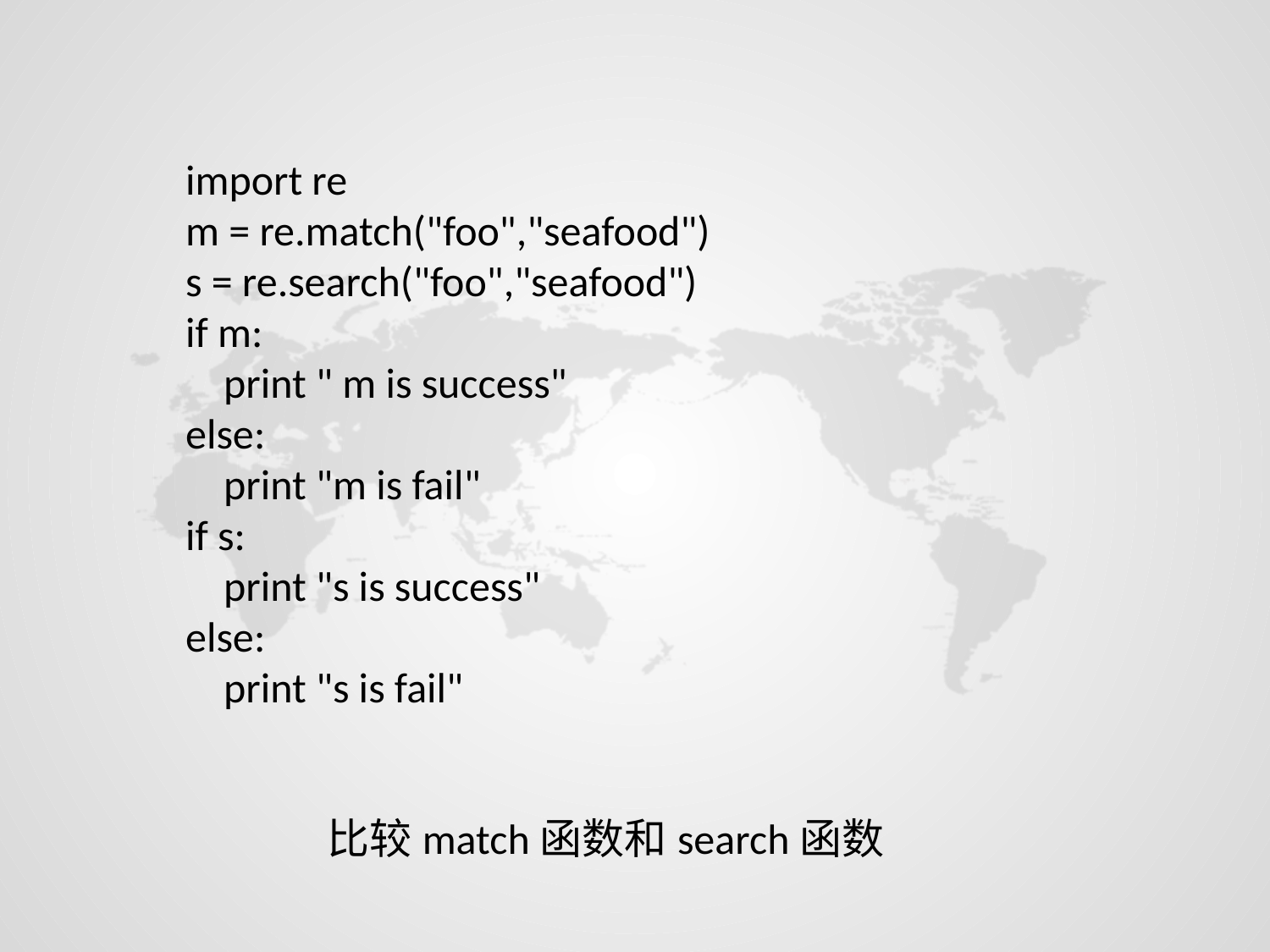

import re
m = re.match("foo","seafood")
s = re.search("foo","seafood")
if m:
    print " m is success"
else:
    print "m is fail"
if s:
    print "s is success"
else:
    print "s is fail"
比较match函数和search函数